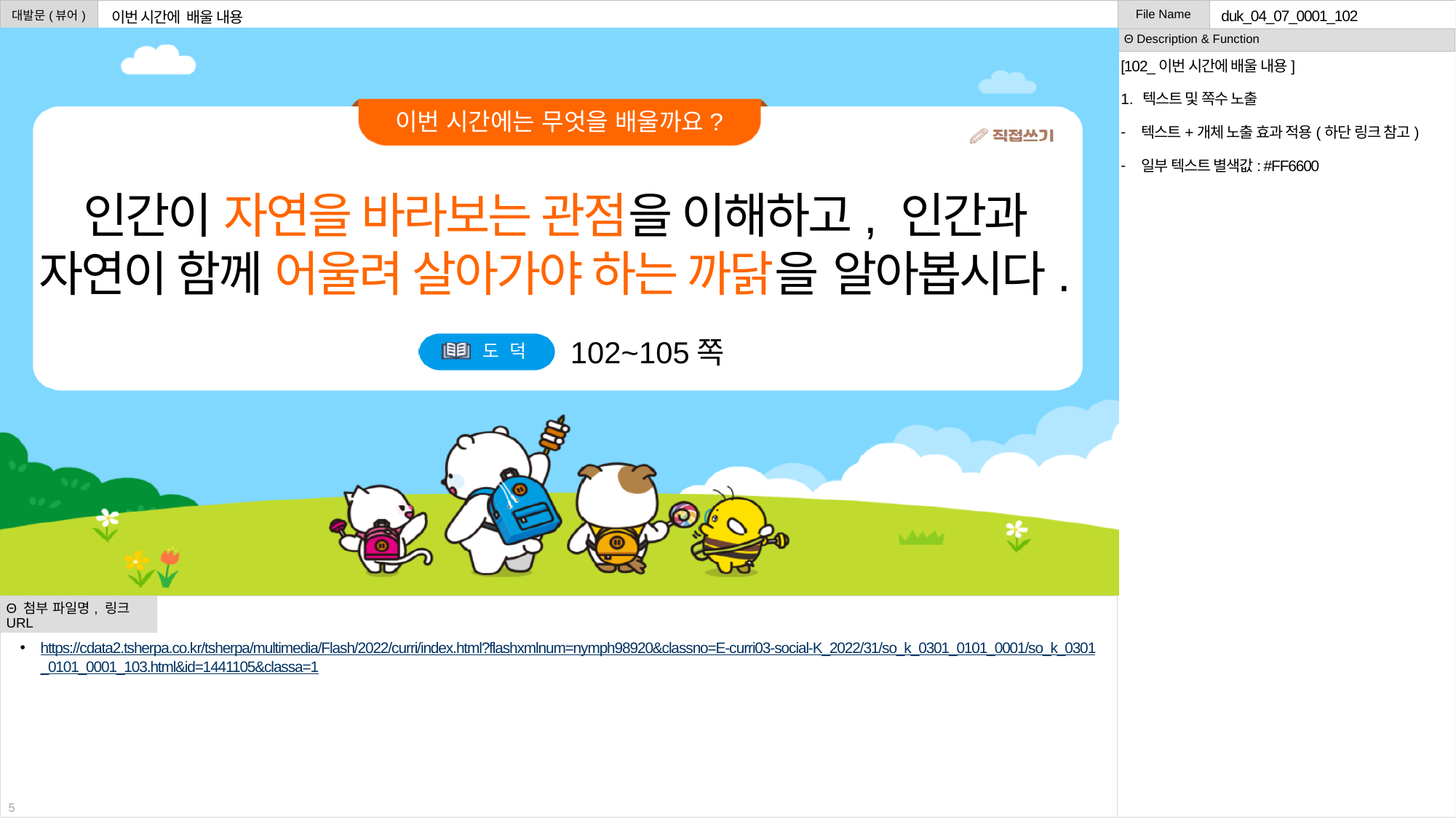

duk_04_07_0001_102
이번 시간에  배울 내용
[102_이번 시간에 배울 내용]
텍스트 및 쪽수 노출
텍스트+개체 노출 효과 적용(하단 링크 참고)
일부 텍스트 별색값: #FF6600

인간이 자연을 바라보는 관점을 이해하고, 인간과 자연이 함께 어울려 살아가야 하는 까닭을 알아봅시다.
102~105쪽

https://cdata2.tsherpa.co.kr/tsherpa/multimedia/Flash/2022/curri/index.html?flashxmlnum=nymph98920&classno=E-curri03-social-K_2022/31/so_k_0301_0101_0001/so_k_0301_0101_0001_103.html&id=1441105&classa=1